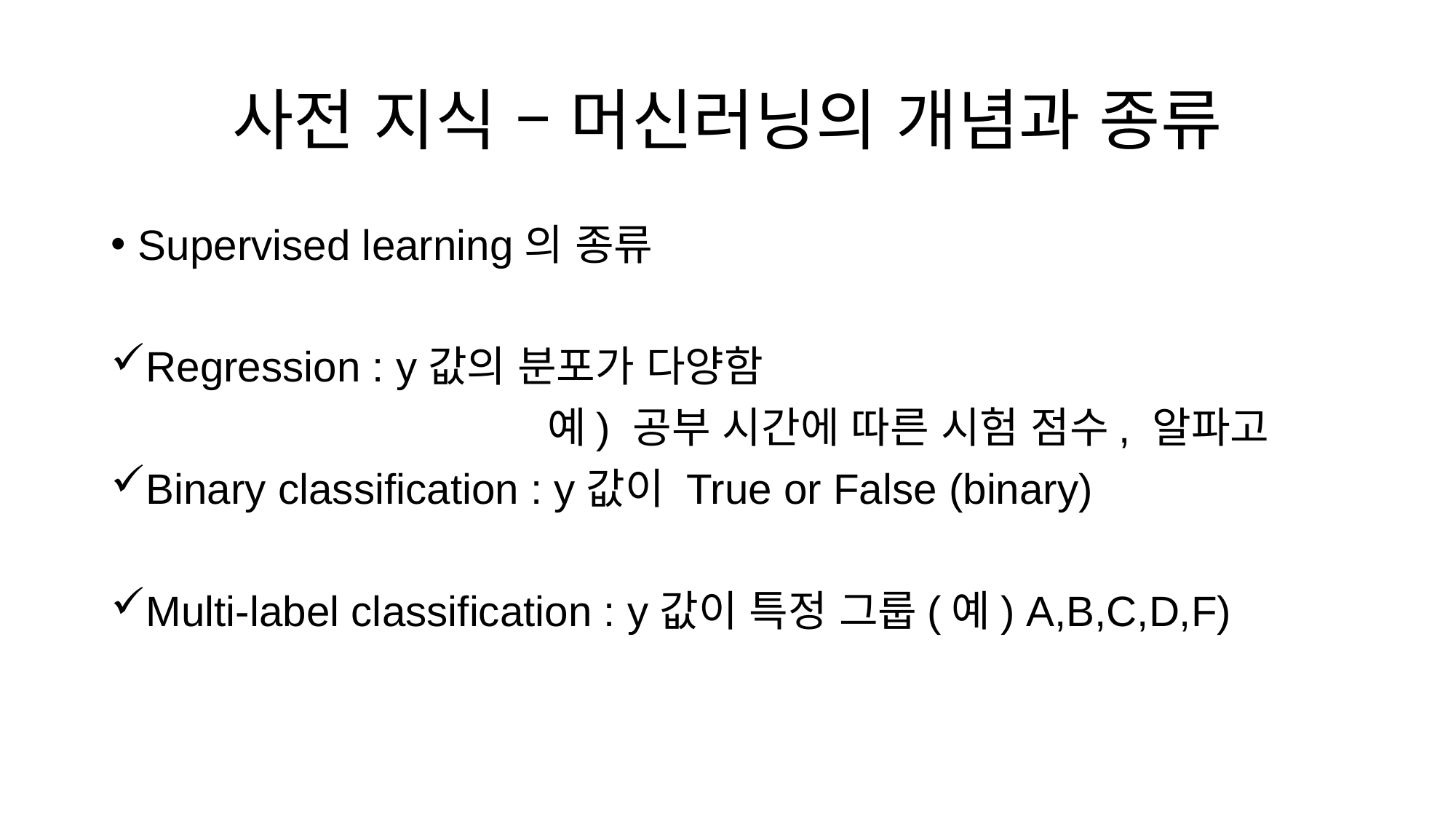

# 사전 지식 – 머신러닝의 개념과 종류
Supervised learning의 종류

Regression : y값의 분포가 다양함
				예) 공부 시간에 따른 시험 점수, 알파고
Binary classification : y값이 True or False (binary)

Multi-label classification : y값이 특정 그룹(예) A,B,C,D,F)